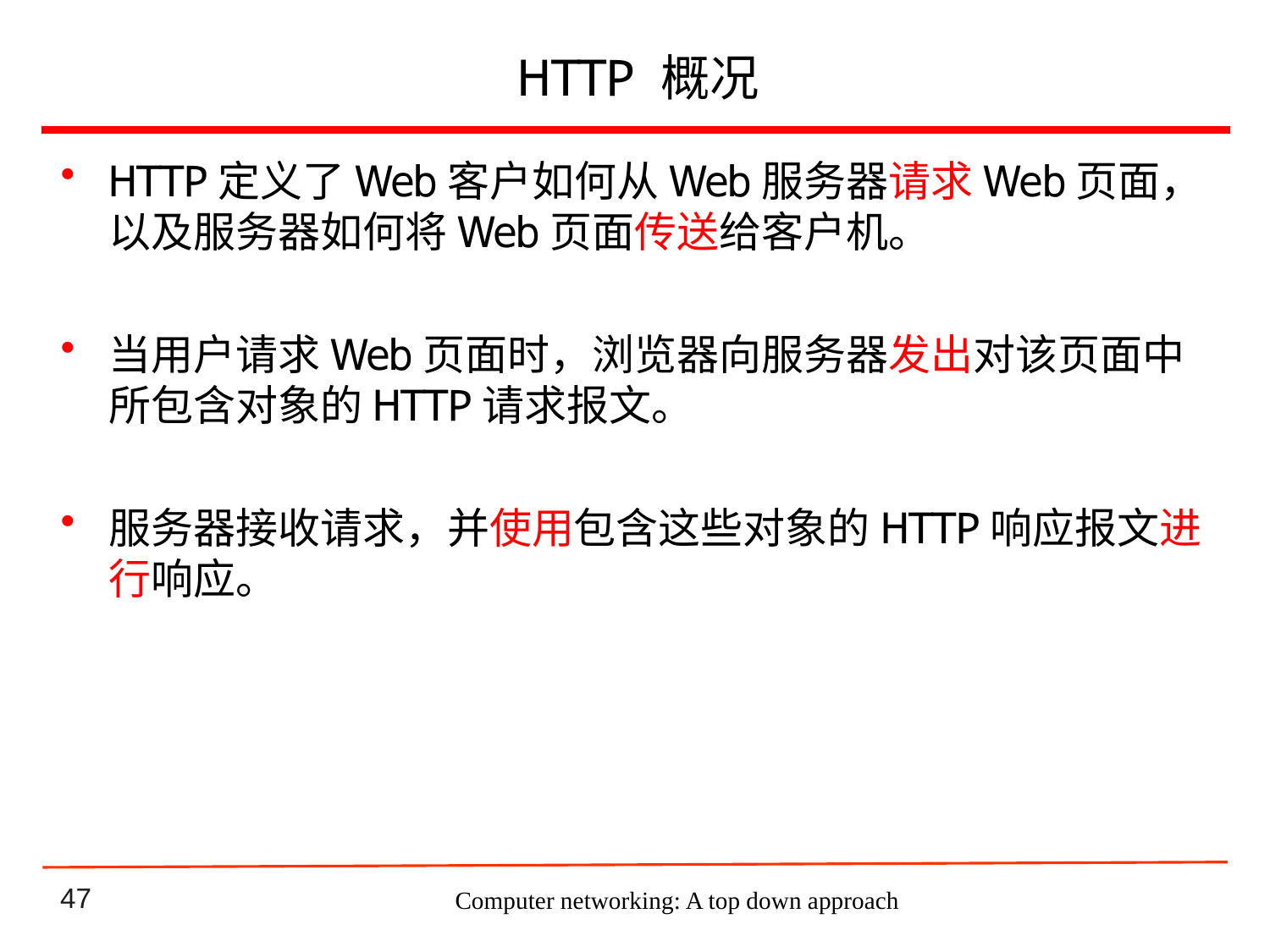

# HTTP 概况
HTTP定义了Web客户如何从Web服务器请求Web页面，以及服务器如何将Web页面传送给客户机。

当用户请求Web页面时，浏览器向服务器发出对该页面中所包含对象的HTTP请求报文。

服务器接收请求，并使用包含这些对象的HTTP响应报文进行响应。

Computer networking: A top down approach